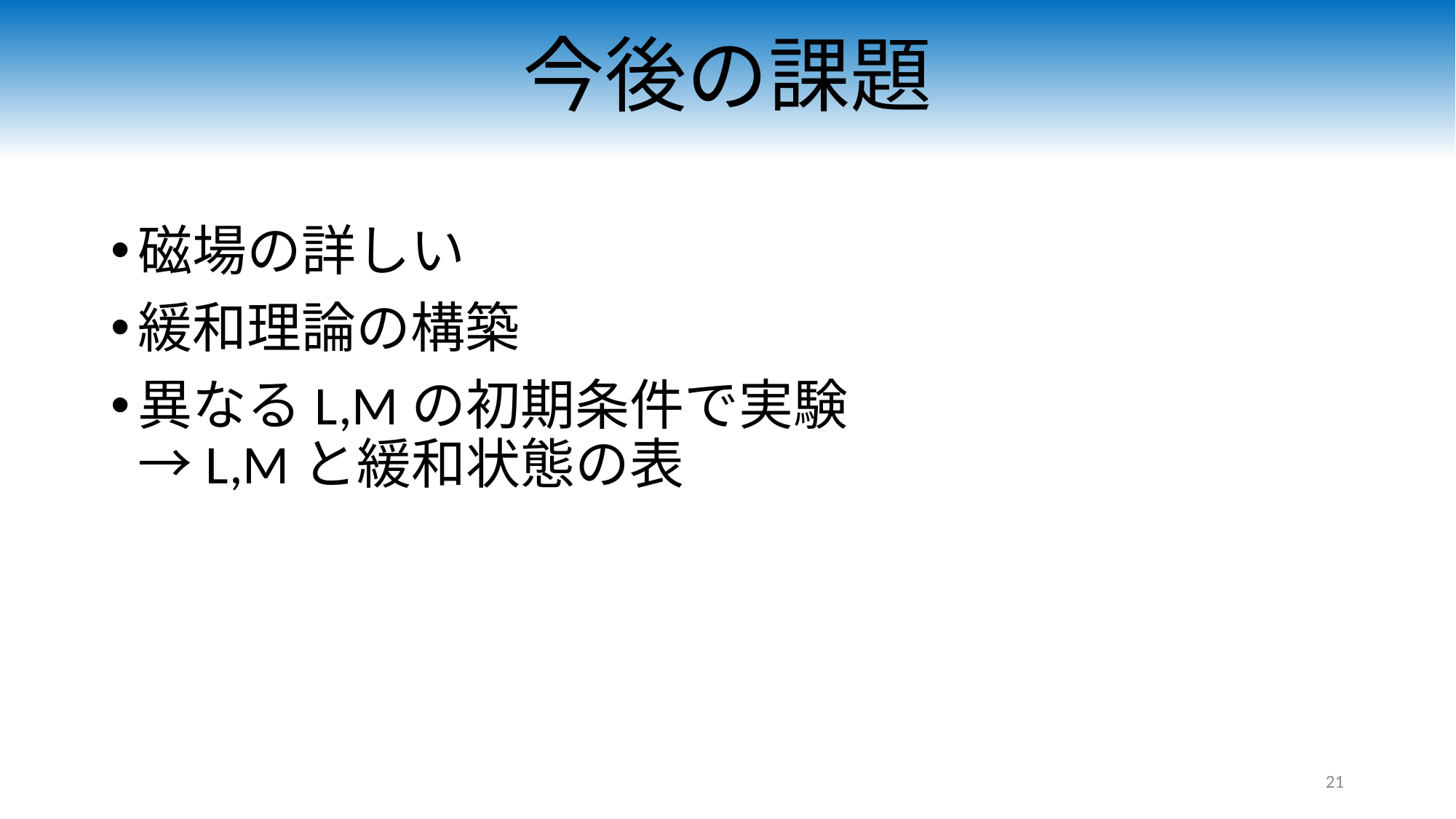

# 今後の課題
磁場の詳しい
緩和理論の構築
異なるL,Mの初期条件で実験
→L,Mと緩和状態の表
21